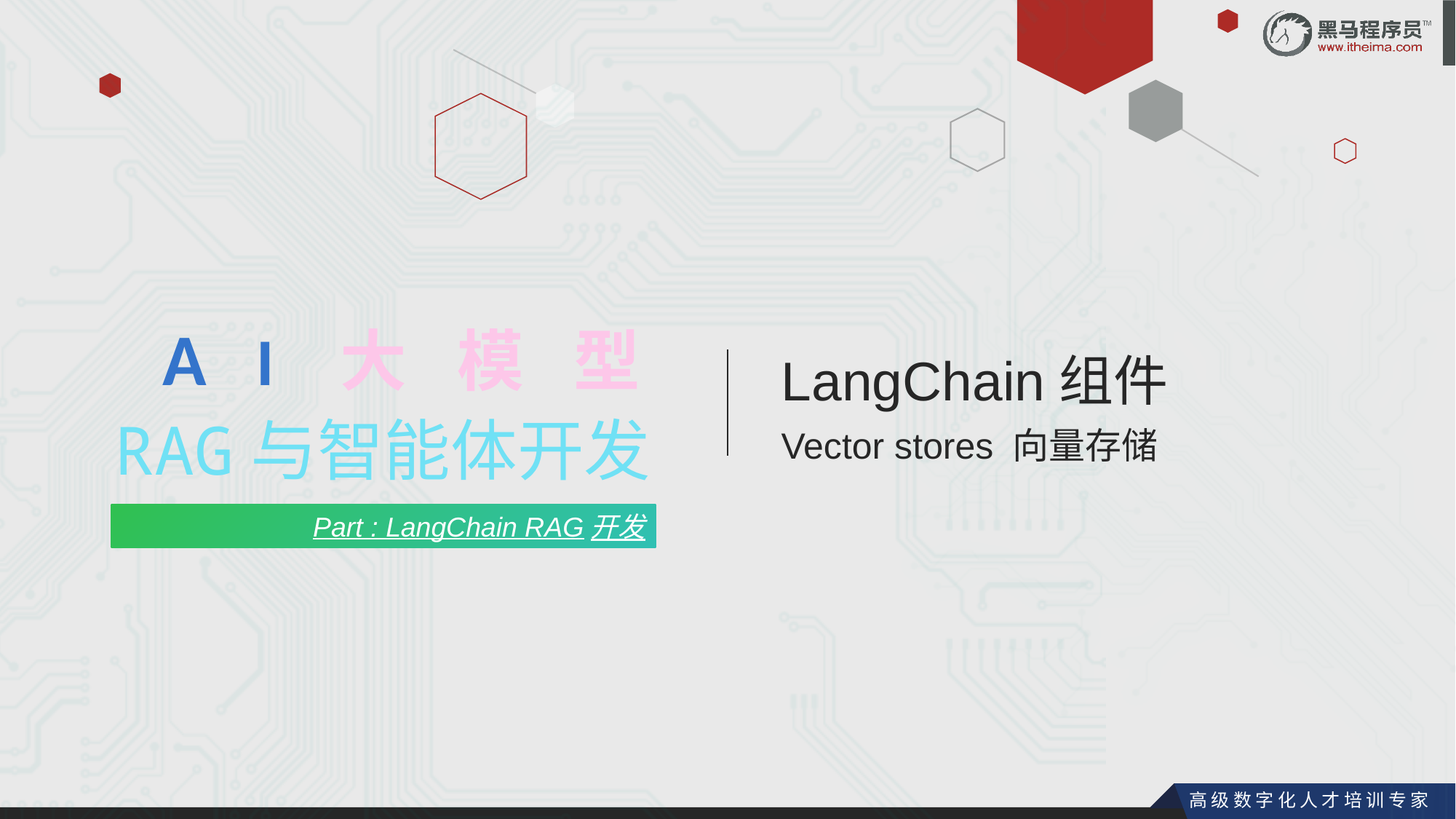

AI大模型
LangChain组件
Vector stores 向量存储
RAG与智能体开发
Part : LangChain RAG开发